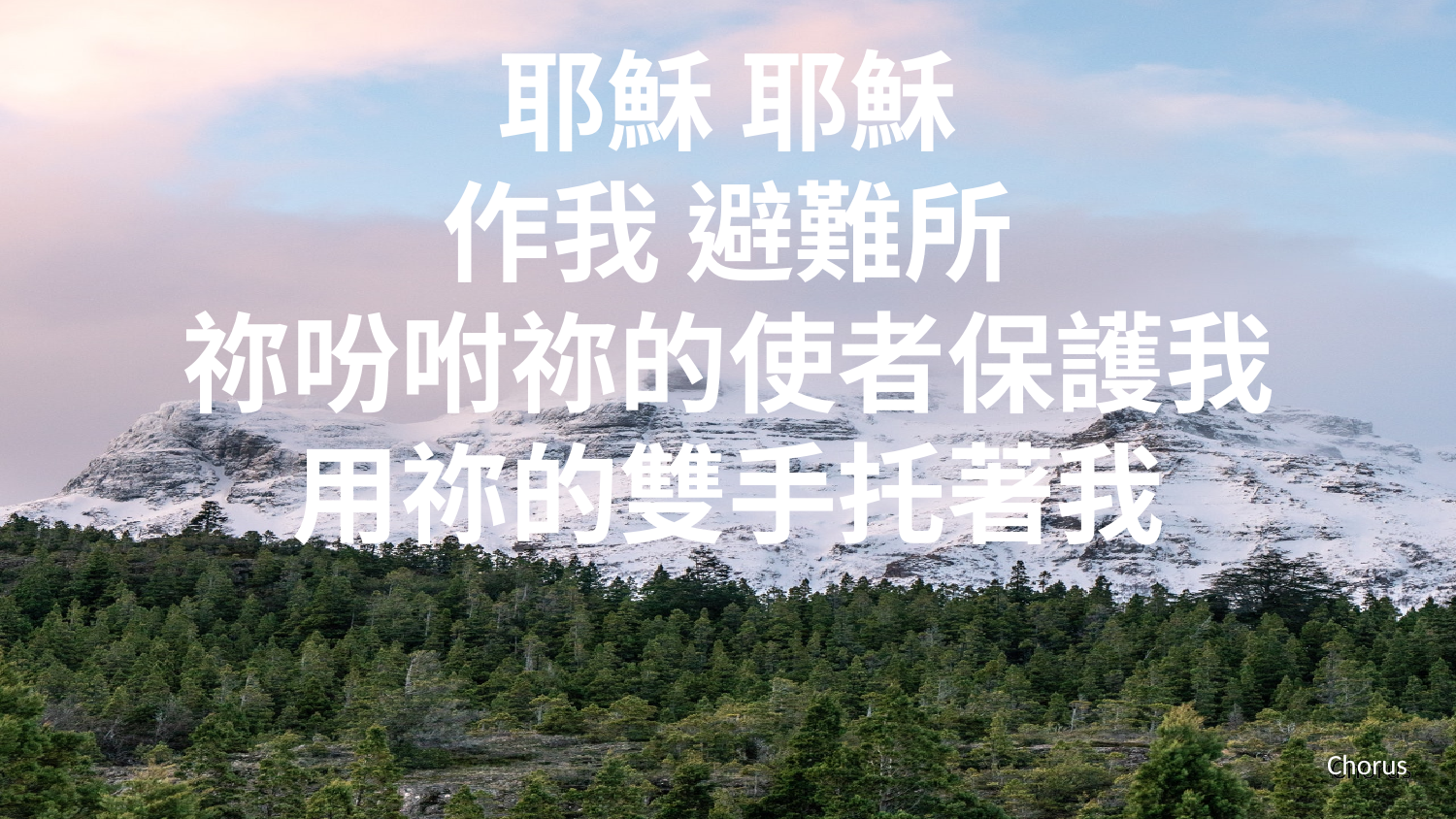

耶穌 耶穌
作我 避難所
祢吩咐祢的使者保護我
用祢的雙手托著我

Chorus